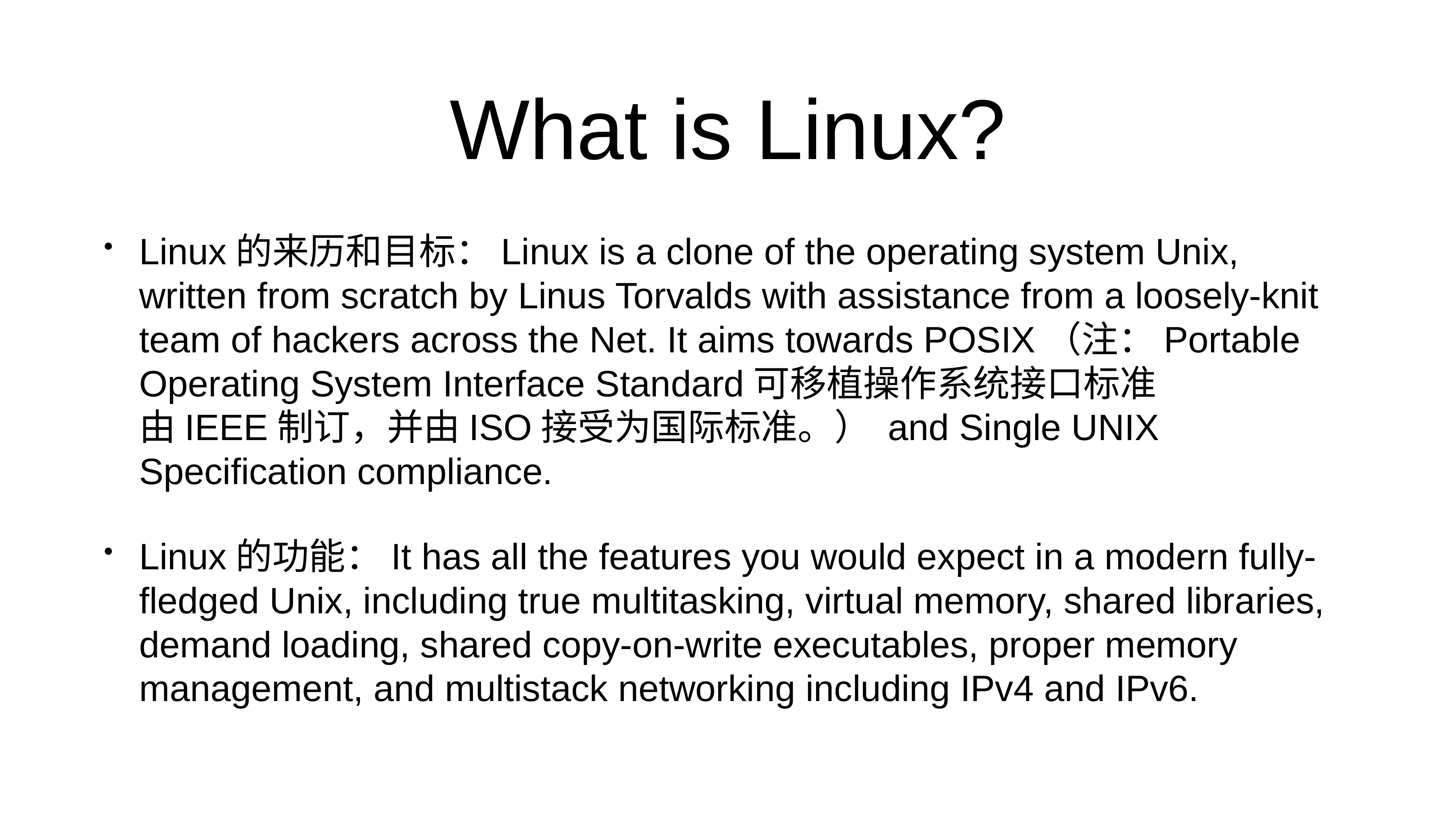

# What is Linux?
Linux的来历和目标：Linux is a clone of the operating system Unix, written from scratch by Linus Torvalds with assistance from a loosely-knit team of hackers across the Net. It aims towards POSIX（注：Portable Operating System Interface Standard可移植操作系统接口标准
由IEEE制订，并由ISO接受为国际标准。） and Single UNIX Specification compliance.
Linux的功能：It has all the features you would expect in a modern fully-fledged Unix, including true multitasking, virtual memory, shared libraries, demand loading, shared copy-on-write executables, proper memory management, and multistack networking including IPv4 and IPv6.